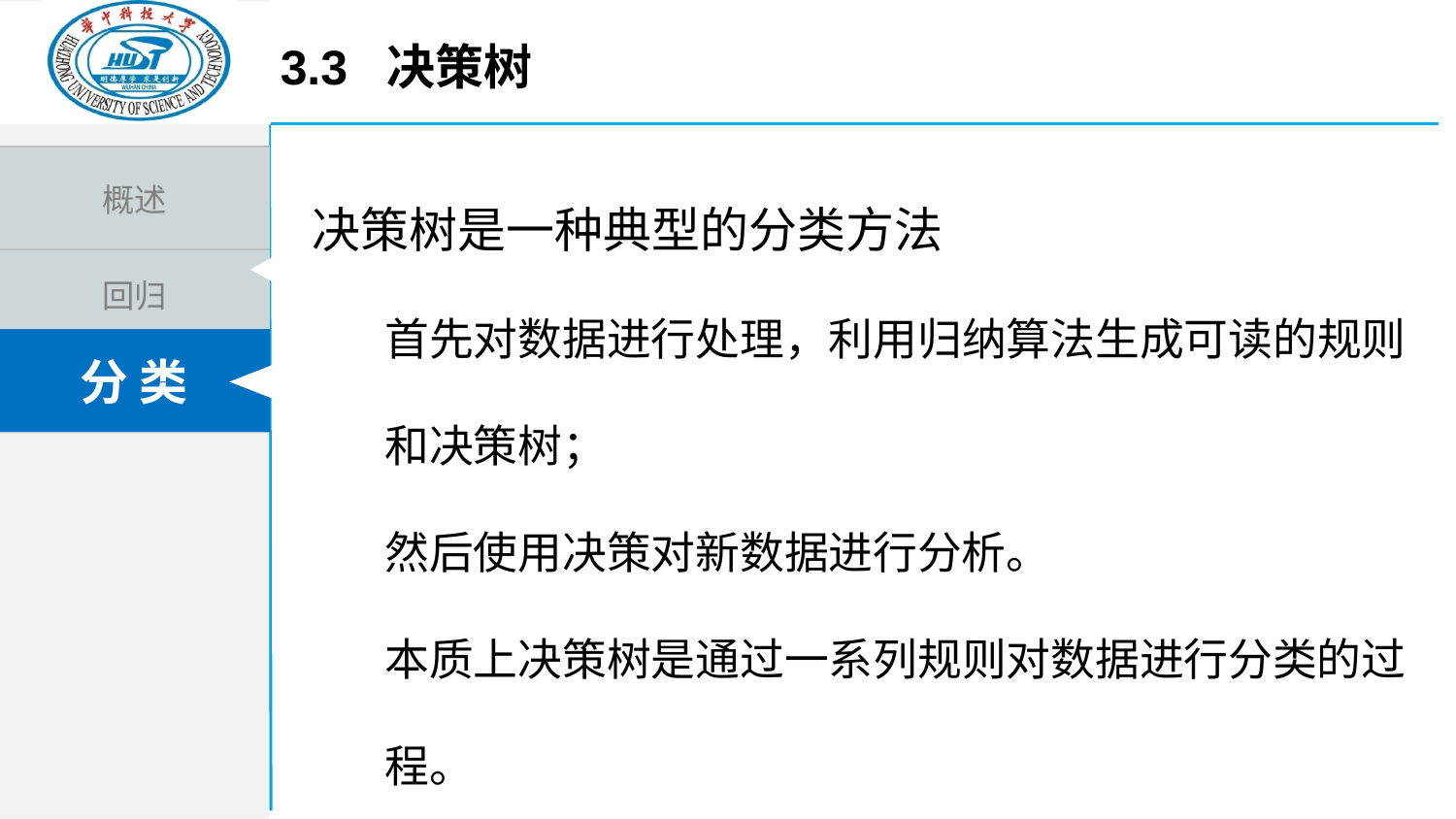

3.3  决策树
决策树是一种典型的分类方法
首先对数据进行处理，利用归纳算法生成可读的规则和决策树；
然后使用决策对新数据进行分析。
本质上决策树是通过一系列规则对数据进行分类的过程。